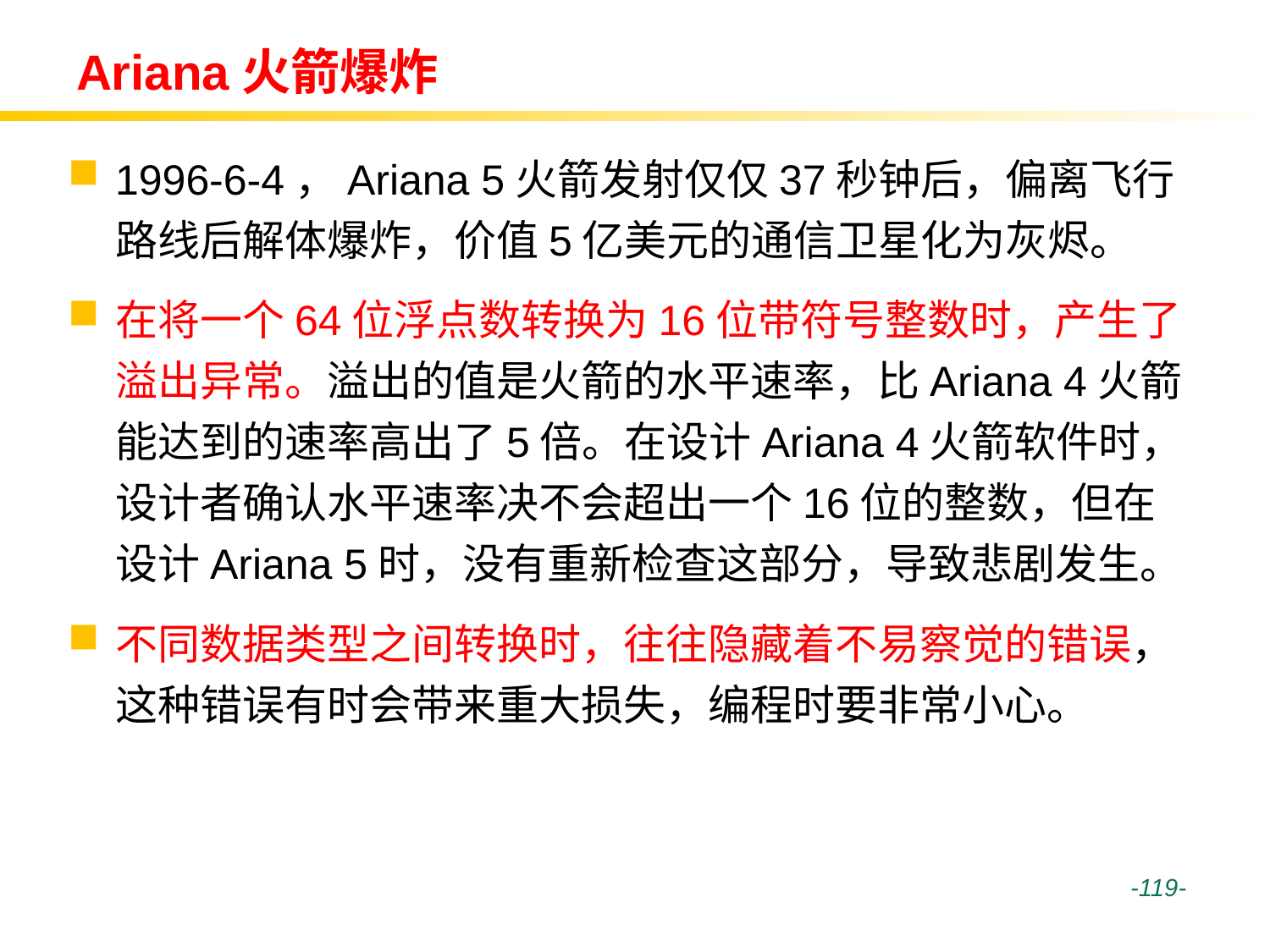

# Ariana火箭爆炸
1996-6-4，Ariana 5火箭发射仅仅37秒钟后，偏离飞行路线后解体爆炸，价值5亿美元的通信卫星化为灰烬。
在将一个64位浮点数转换为16位带符号整数时，产生了溢出异常。溢出的值是火箭的水平速率，比Ariana 4火箭能达到的速率高出了5倍。在设计Ariana 4火箭软件时，设计者确认水平速率决不会超出一个16位的整数，但在设计Ariana 5时，没有重新检查这部分，导致悲剧发生。
不同数据类型之间转换时，往往隐藏着不易察觉的错误，这种错误有时会带来重大损失，编程时要非常小心。

 -119-